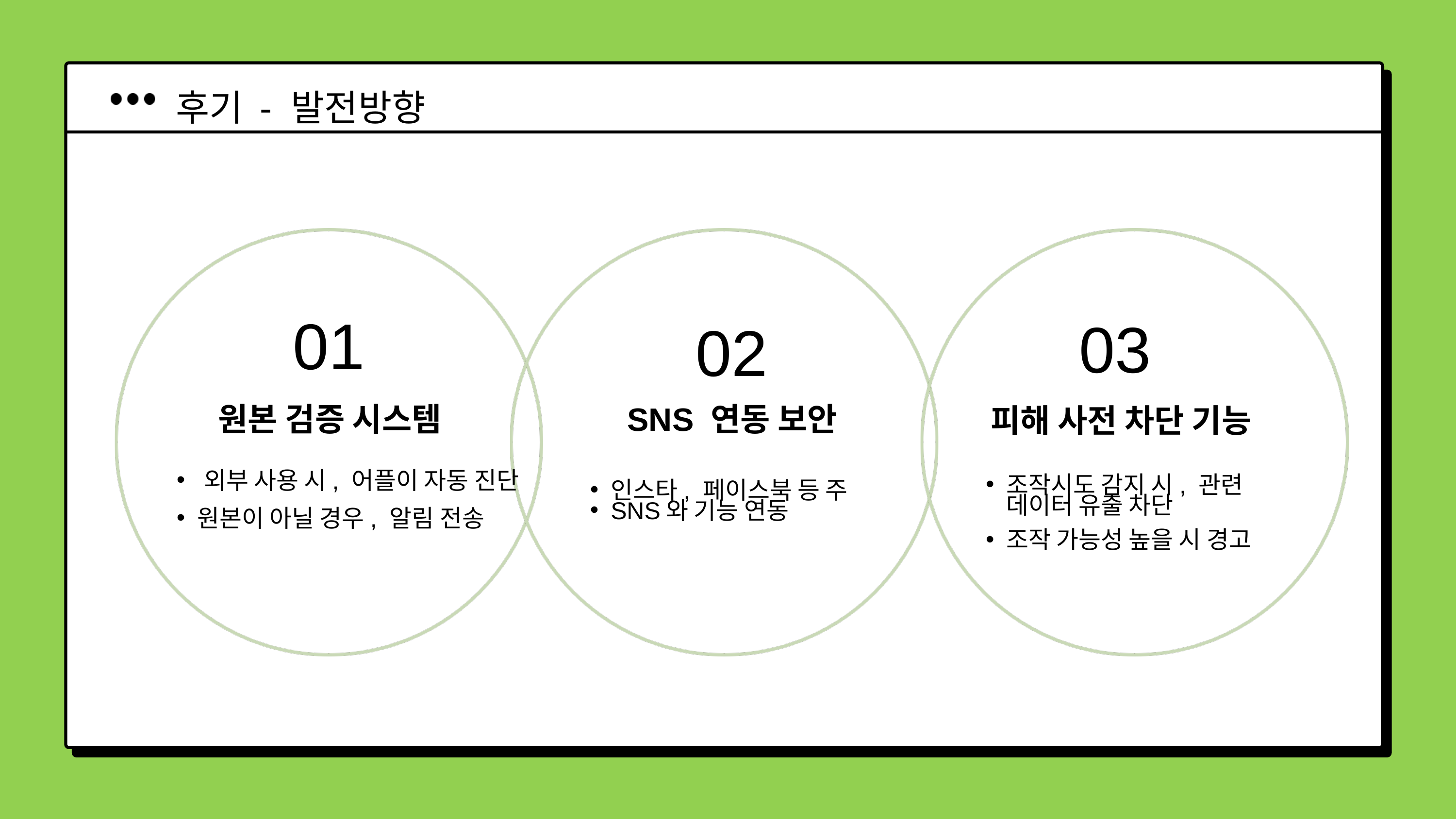

후기 - 발전방향

01
03
02
원본 검증 시스템
SNS 연동 보안
피해 사전 차단 기능
외부 사용 시, 어플이 자동 진단
원본이 아닐 경우, 알림 전송
조작시도 감지 시, 관련 데이터 유출 차단
조작 가능성 높을 시 경고
인스타, 페이스북 등 주
SNS와 기능 연동